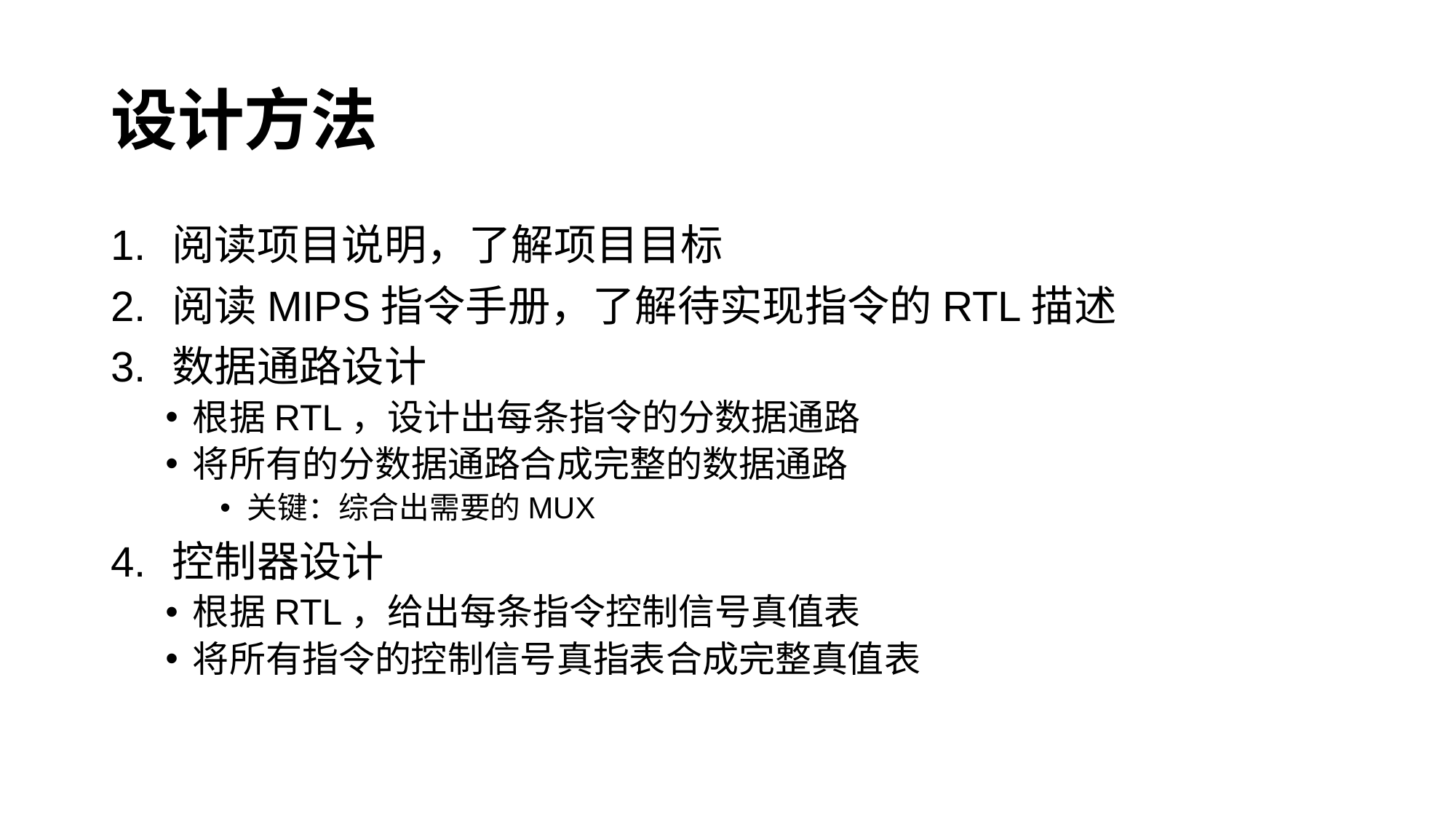

# 设计方法
阅读项目说明，了解项目目标
阅读MIPS指令手册，了解待实现指令的RTL描述
数据通路设计
根据RTL，设计出每条指令的分数据通路
将所有的分数据通路合成完整的数据通路
关键：综合出需要的MUX
控制器设计
根据RTL，给出每条指令控制信号真值表
将所有指令的控制信号真指表合成完整真值表